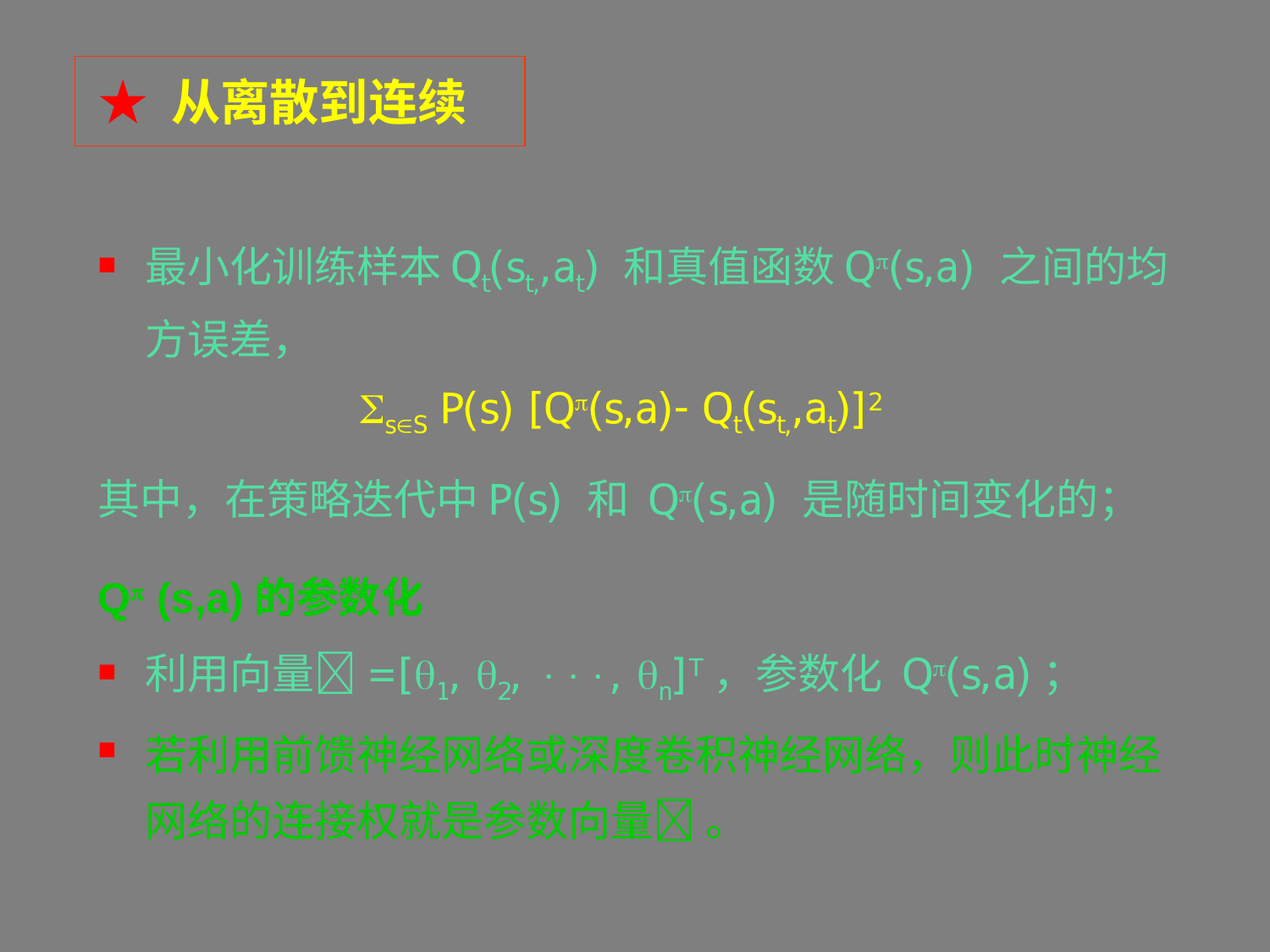

★ 从离散到连续
最小化训练样本Qt(st,,at) 和真值函数Qπ(s,a) 之间的均方误差，
                    Σs∈S P(s) [Qπ(s,a)- Qt(st,,at)]2
其中，在策略迭代中P(s) 和 Qπ(s,a) 是随时间变化的；
Qπ (s,a)的参数化
利用向量θ=[θ1, θ2, ⋅⋅⋅, θn]T，参数化 Qπ(s,a)；
若利用前馈神经网络或深度卷积神经网络，则此时神经网络的连接权就是参数向量θ 。